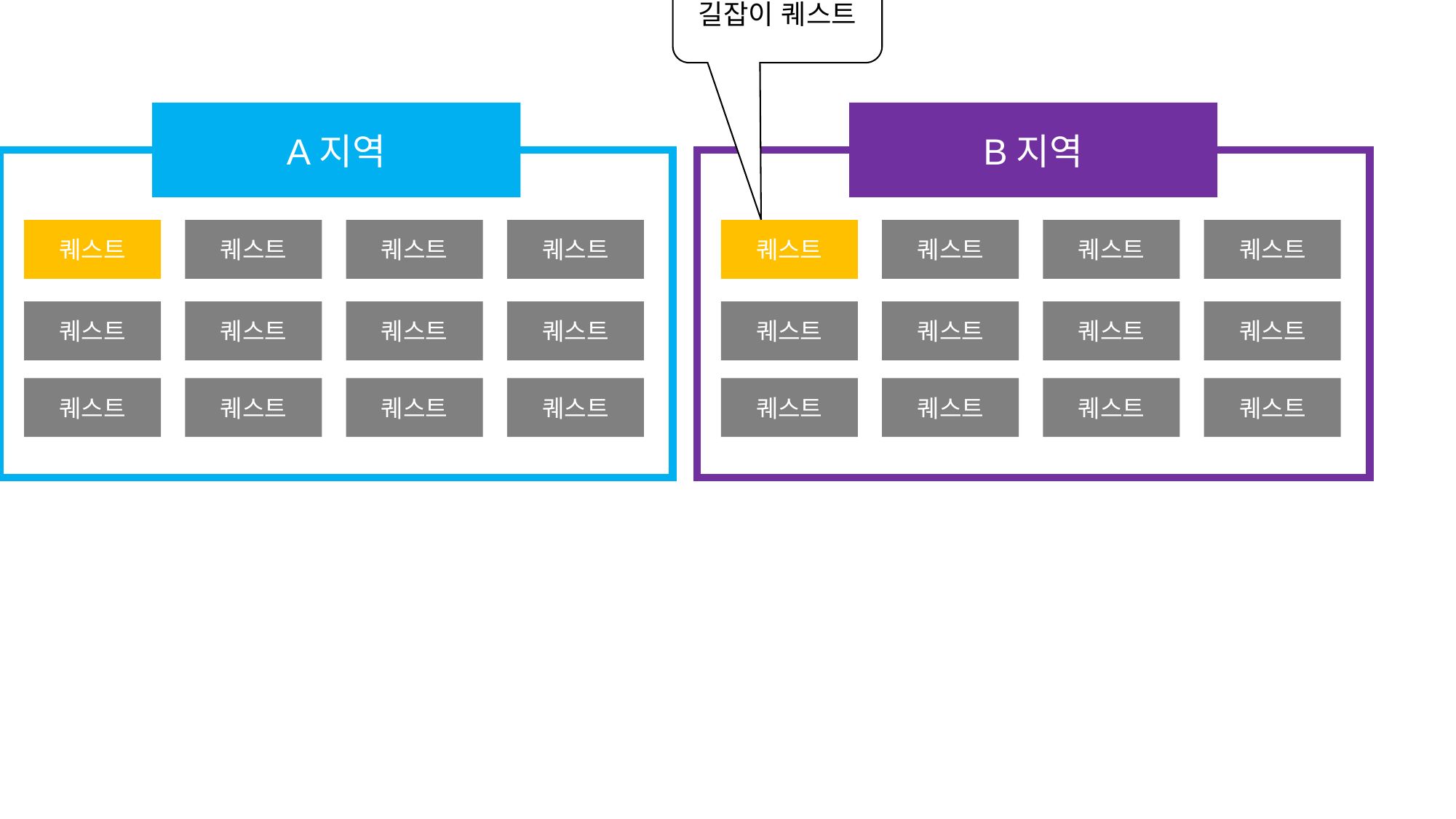

길잡이 퀘스트
A지역
B지역

퀘스트
퀘스트
퀘스트
퀘스트
퀘스트
퀘스트
퀘스트
퀘스트
퀘스트
퀘스트
퀘스트
퀘스트
퀘스트
퀘스트
퀘스트
퀘스트
퀘스트
퀘스트
퀘스트
퀘스트
퀘스트
퀘스트
퀘스트
퀘스트